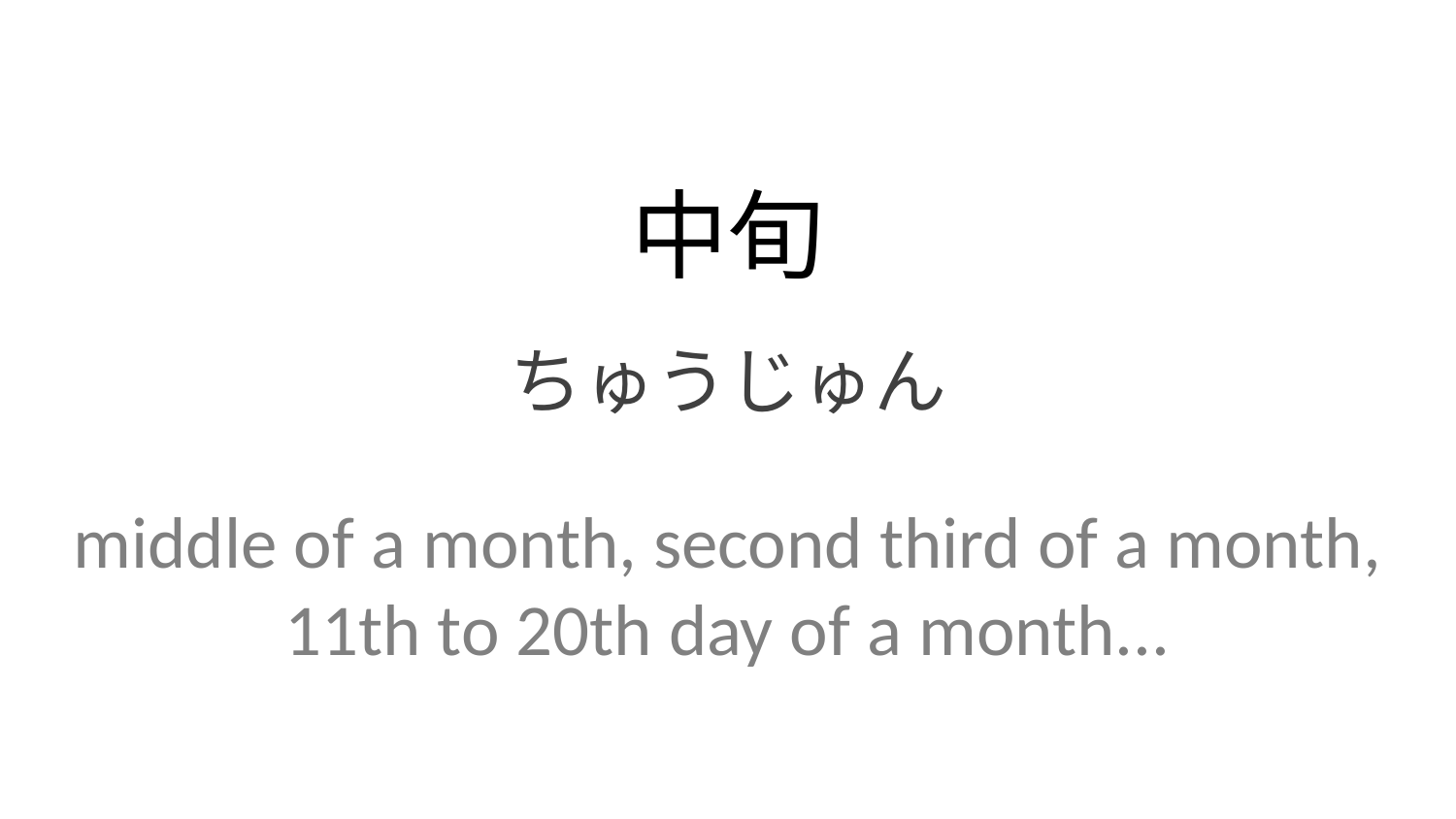

中旬

ちゅうじゅん
middle of a month, second third of a month, 11th to 20th day of a month...